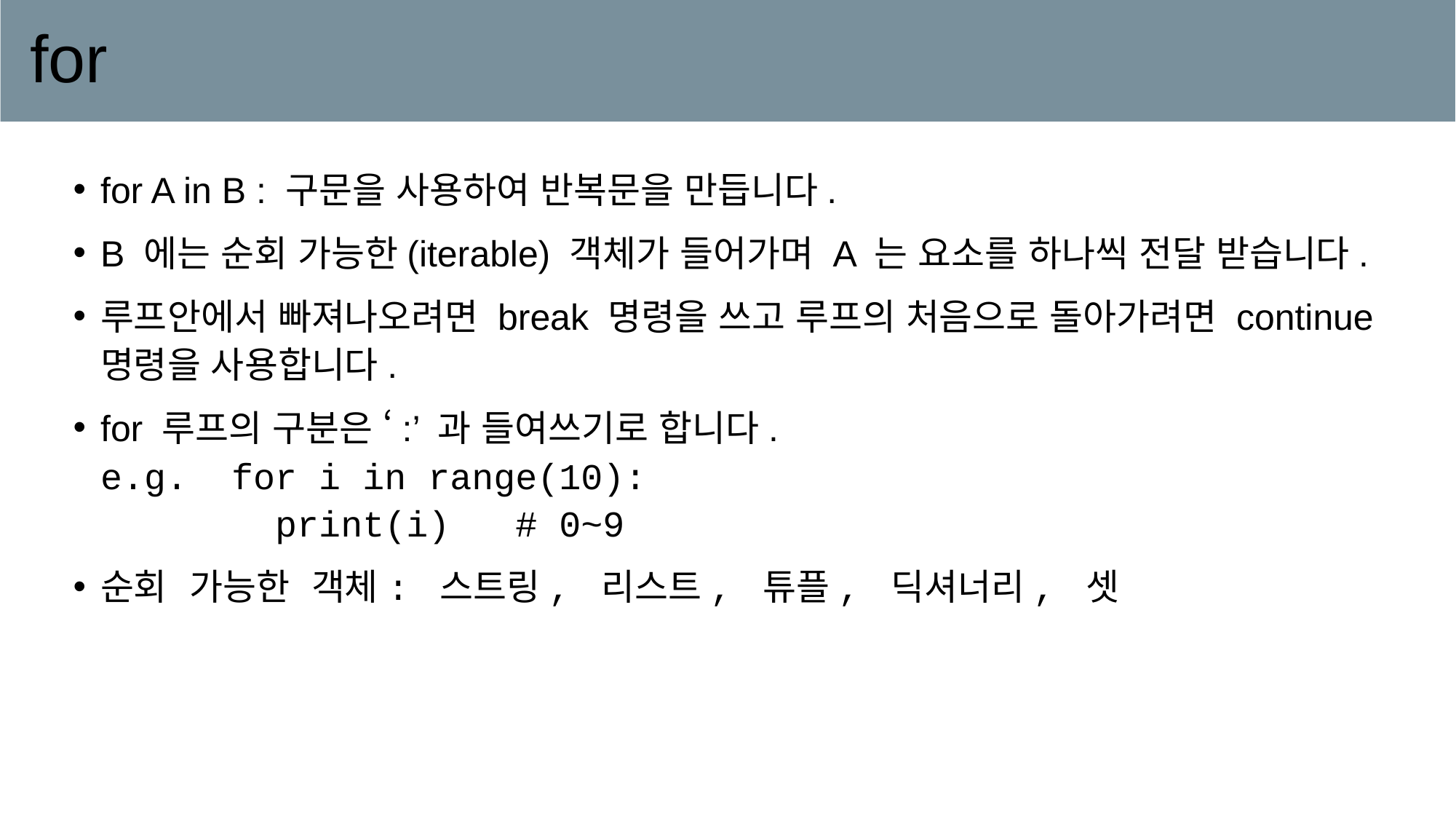

# for
for A in B : 구문을 사용하여 반복문을 만듭니다.
B 에는 순회 가능한(iterable) 객체가 들어가며 A 는 요소를 하나씩 전달 받습니다.
루프안에서 빠져나오려면 break 명령을 쓰고 루프의 처음으로 돌아가려면 continue 명령을 사용합니다.
for 루프의 구분은 ‘:’ 과 들여쓰기로 합니다.
e.g.  for i in range(10):
        print(i)   # 0~9
순회 가능한 객체: 스트링, 리스트, 튜플, 딕셔너리, 셋